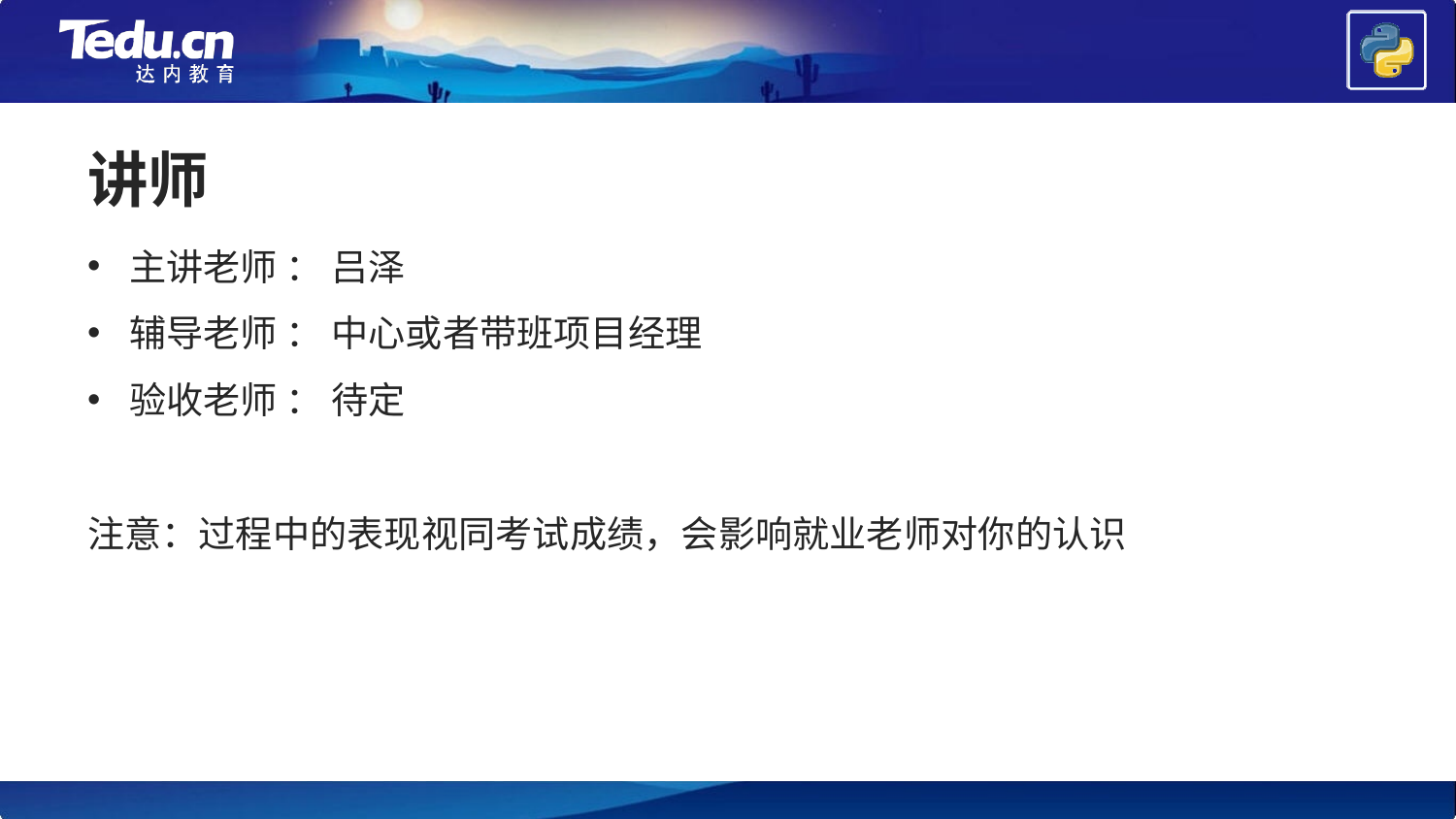

# 讲师
主讲老师 ： 吕泽
辅导老师 ： 中心或者带班项目经理
验收老师 ： 待定

注意：过程中的表现视同考试成绩，会影响就业老师对你的认识